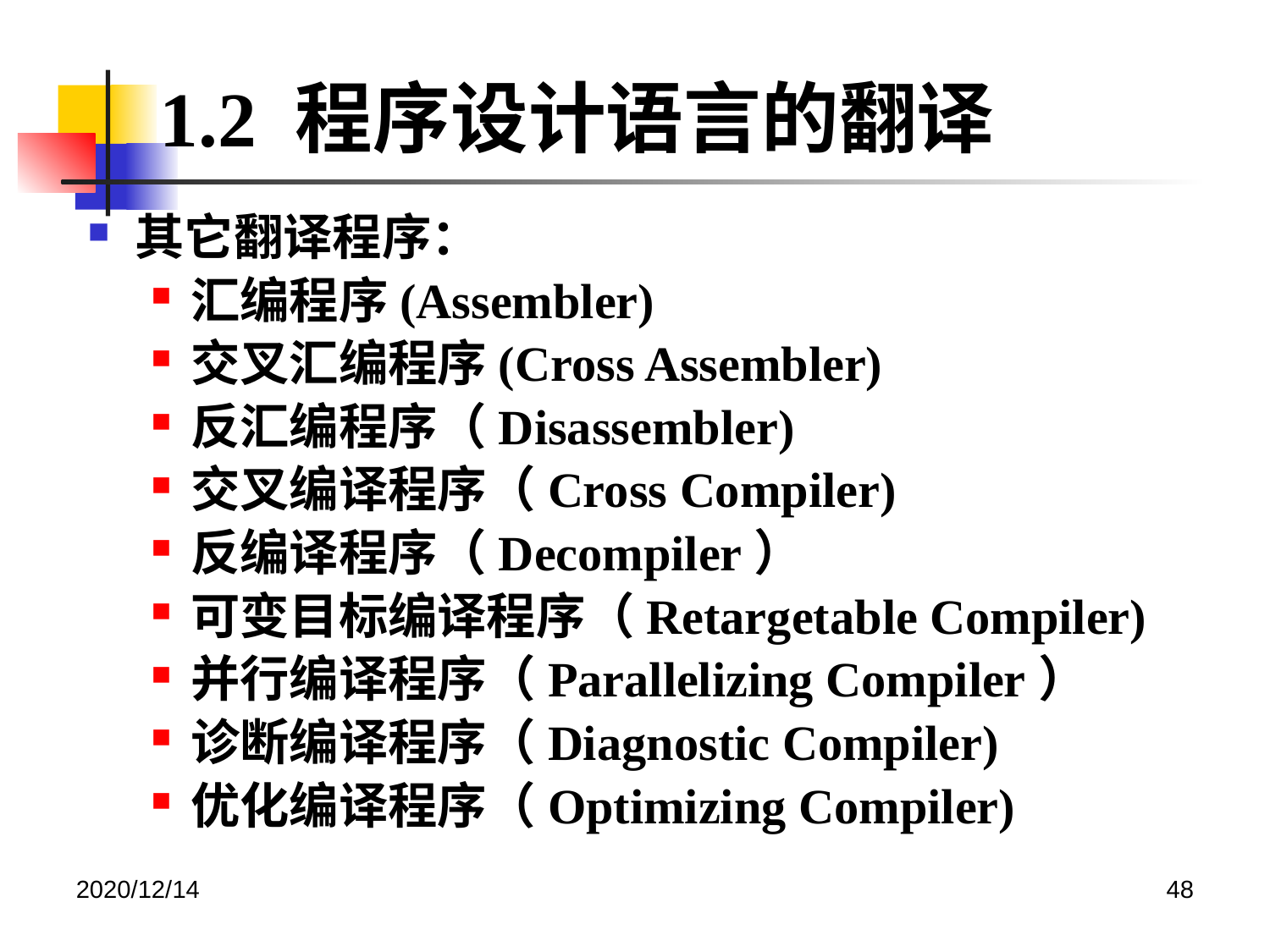

1.2 程序设计语言的翻译
其它翻译程序：
汇编程序(Assembler)
交叉汇编程序(Cross Assembler)
反汇编程序（Disassembler)
交叉编译程序（Cross Compiler)
反编译程序（Decompiler）
可变目标编译程序（Retargetable Compiler)
并行编译程序（Parallelizing Compiler）
诊断编译程序（Diagnostic Compiler)
优化编译程序（Optimizing Compiler)
2020/12/14
48